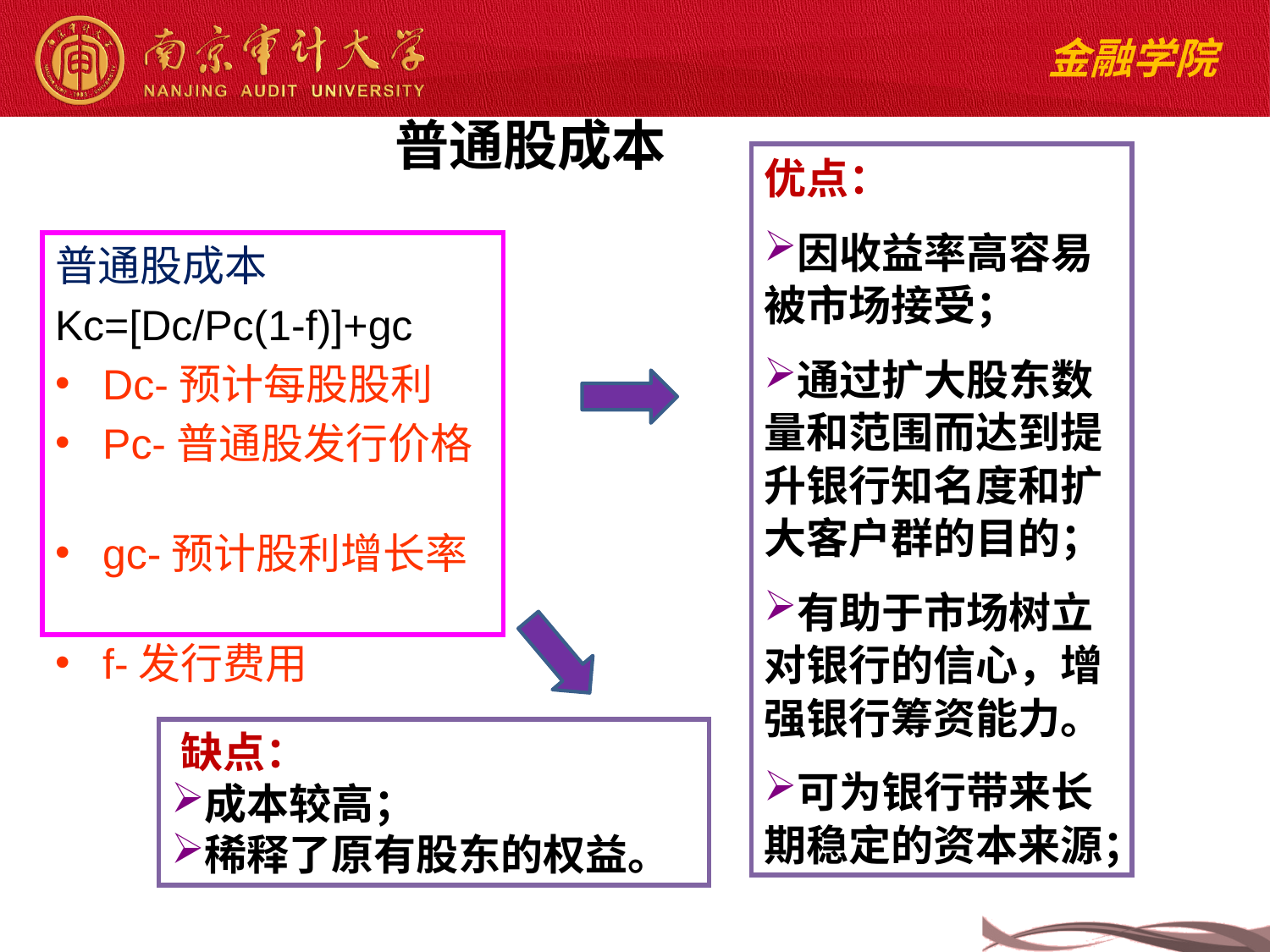

普通股成本
优点：
因收益率高容易被市场接受；
通过扩大股东数量和范围而达到提升银行知名度和扩大客户群的目的；
有助于市场树立对银行的信心，增强银行筹资能力。
可为银行带来长期稳定的资本来源；
普通股成本
Kc=[Dc/Pc(1-f)]+gc
Dc-预计每股股利
Pc-普通股发行价格
gc-预计股利增长率
f-发行费用

缺点：
成本较高；
稀释了原有股东的权益。